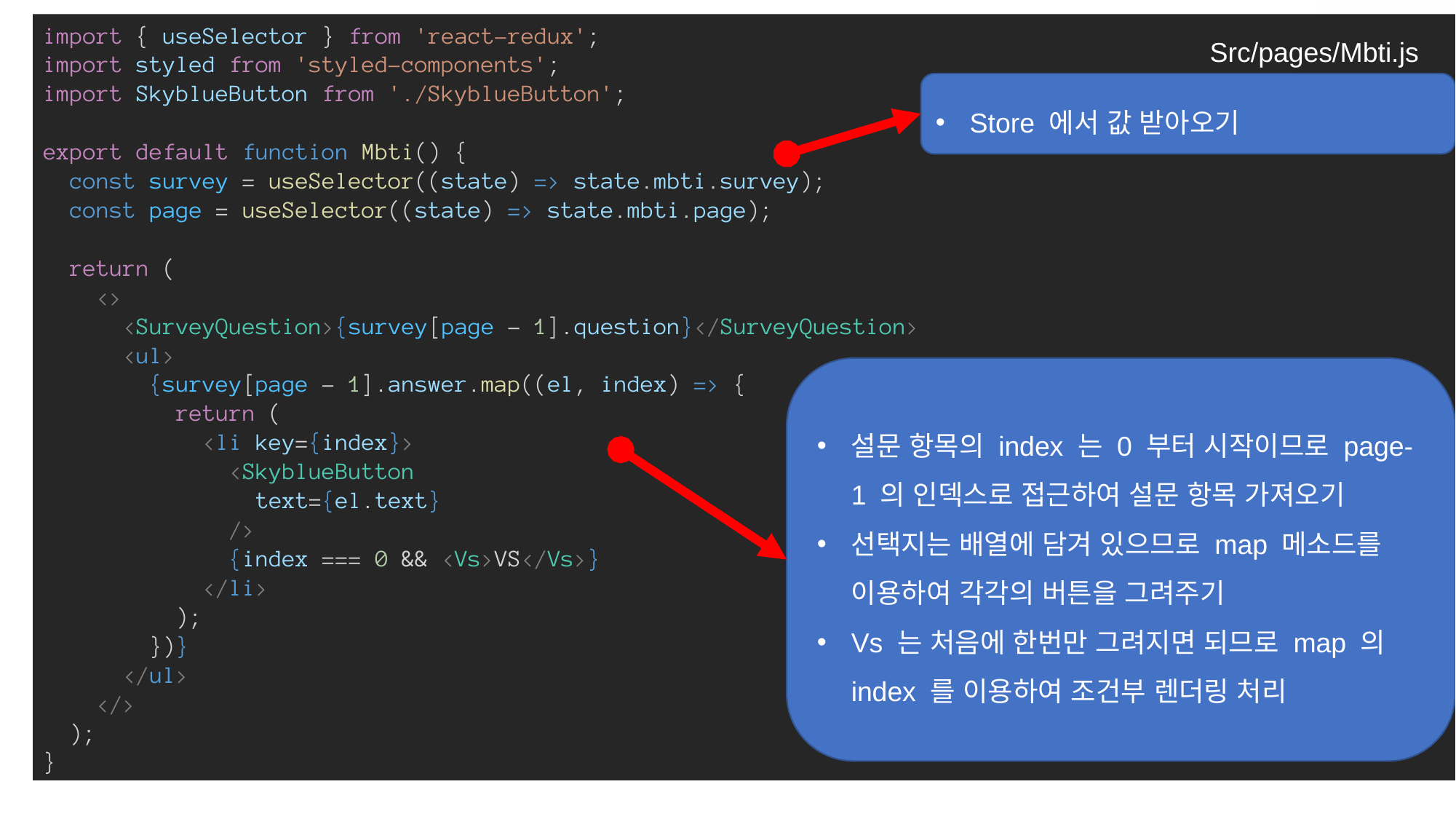

import { useSelector } from 'react-redux';
import styled from 'styled-components';
import SkyblueButton from './SkyblueButton';
export default function Mbti() {
  const survey = useSelector((state) => state.mbti.survey);
  const page = useSelector((state) => state.mbti.page);
  return (
    <>
      <SurveyQuestion>{survey[page - 1].question}</SurveyQuestion>
      <ul>
        {survey[page - 1].answer.map((el, index) => {
          return (
            <li key={index}>
              <SkyblueButton
                text={el.text}
              />
              {index === 0 && <Vs>VS</Vs>}
            </li>
          );
        })}
      </ul>
    </>
  );
}
Src/pages/Mbti.js
Store 에서 값 받아오기
설문 항목의 index 는 0 부터 시작이므로 page-1 의 인덱스로 접근하여 설문 항목 가져오기
선택지는 배열에 담겨 있으므로 map 메소드를 이용하여 각각의 버튼을 그려주기
Vs 는 처음에 한번만 그려지면 되므로 map 의 index 를 이용하여 조건부 렌더링 처리